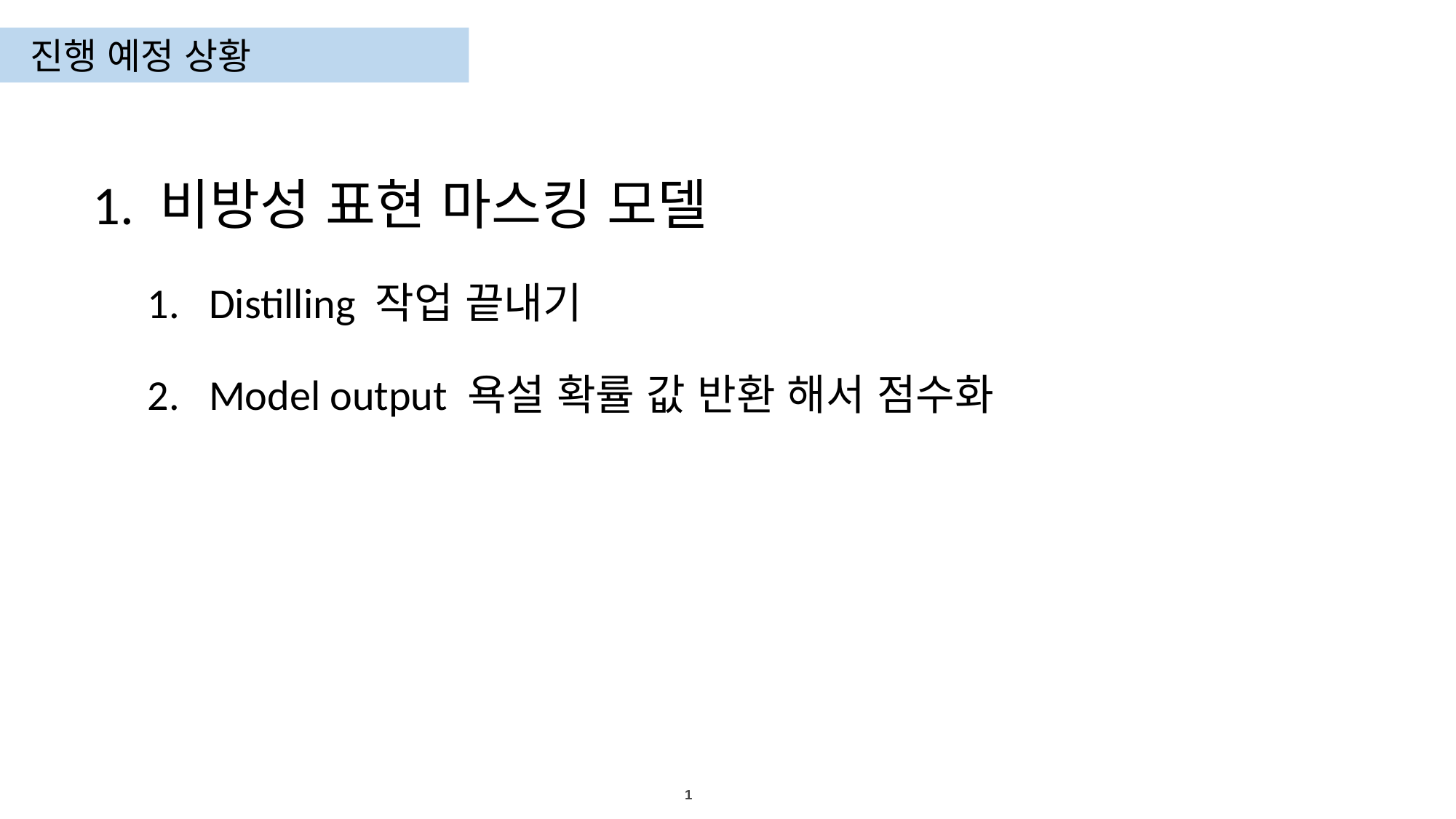

진행 예정 상황
1. 비방성 표현 마스킹 모델
Distilling 작업 끝내기
Model output 욕설 확률 값 반환 해서 점수화

1